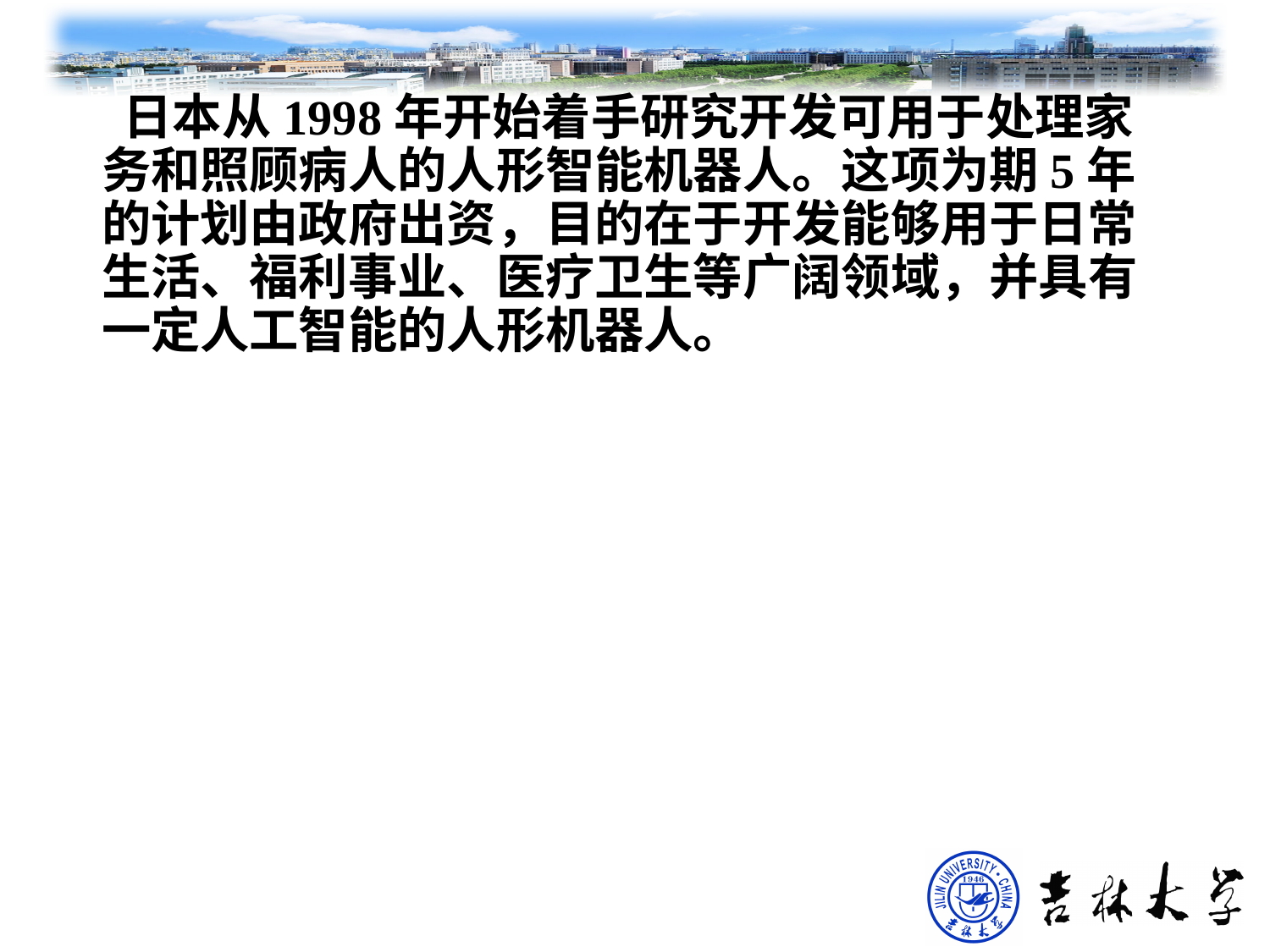

日本从1998年开始着手研究开发可用于处理家务和照顾病人的人形智能机器人。这项为期5年的计划由政府出资，目的在于开发能够用于日常生活、福利事业、医疗卫生等广阔领域，并具有一定人工智能的人形机器人。